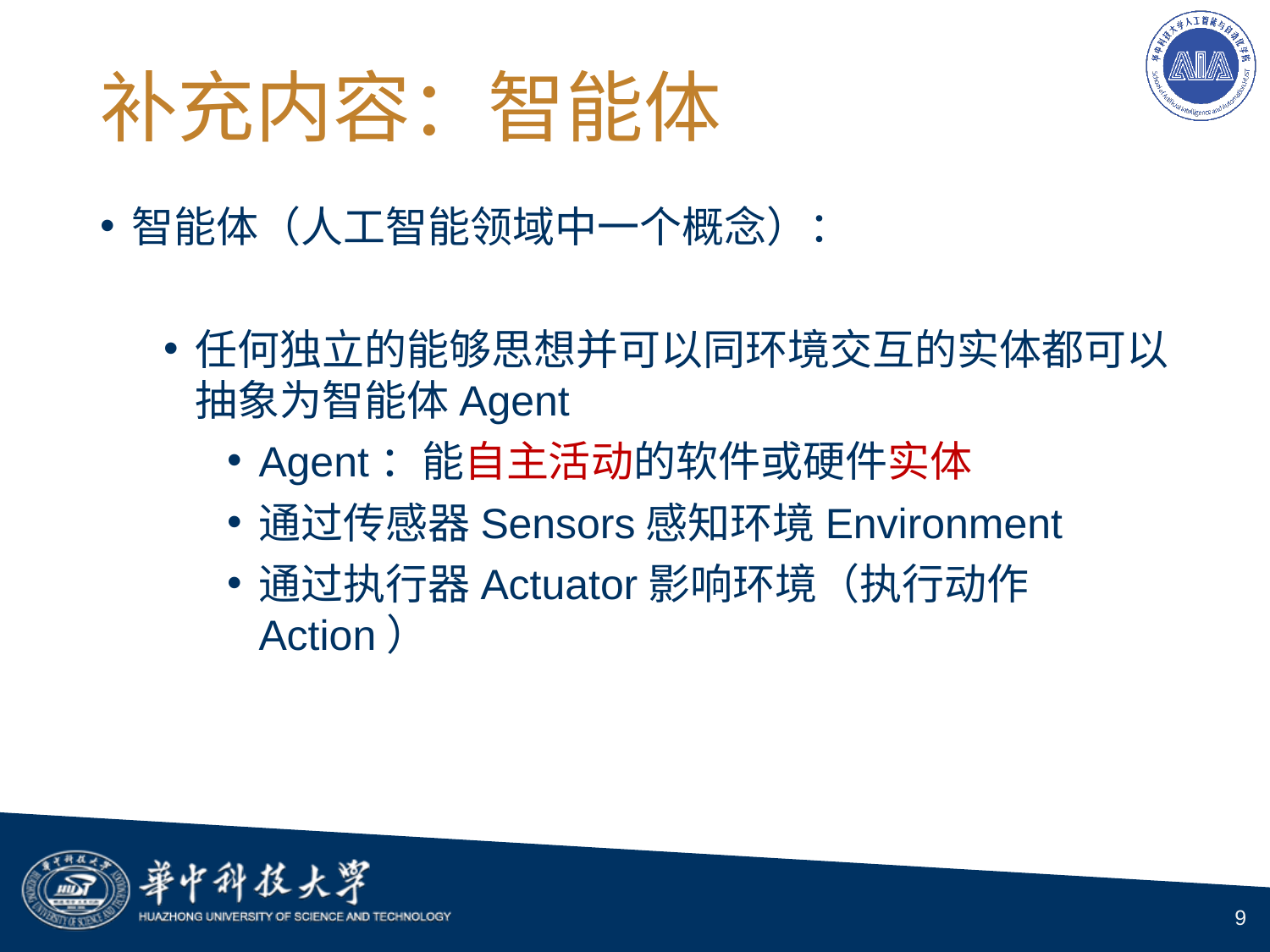

# 补充内容：智能体
智能体（人工智能领域中一个概念）：

任何独立的能够思想并可以同环境交互的实体都可以抽象为智能体Agent
Agent：能自主活动的软件或硬件实体
通过传感器Sensors感知环境Environment
通过执行器Actuator影响环境（执行动作Action）
9